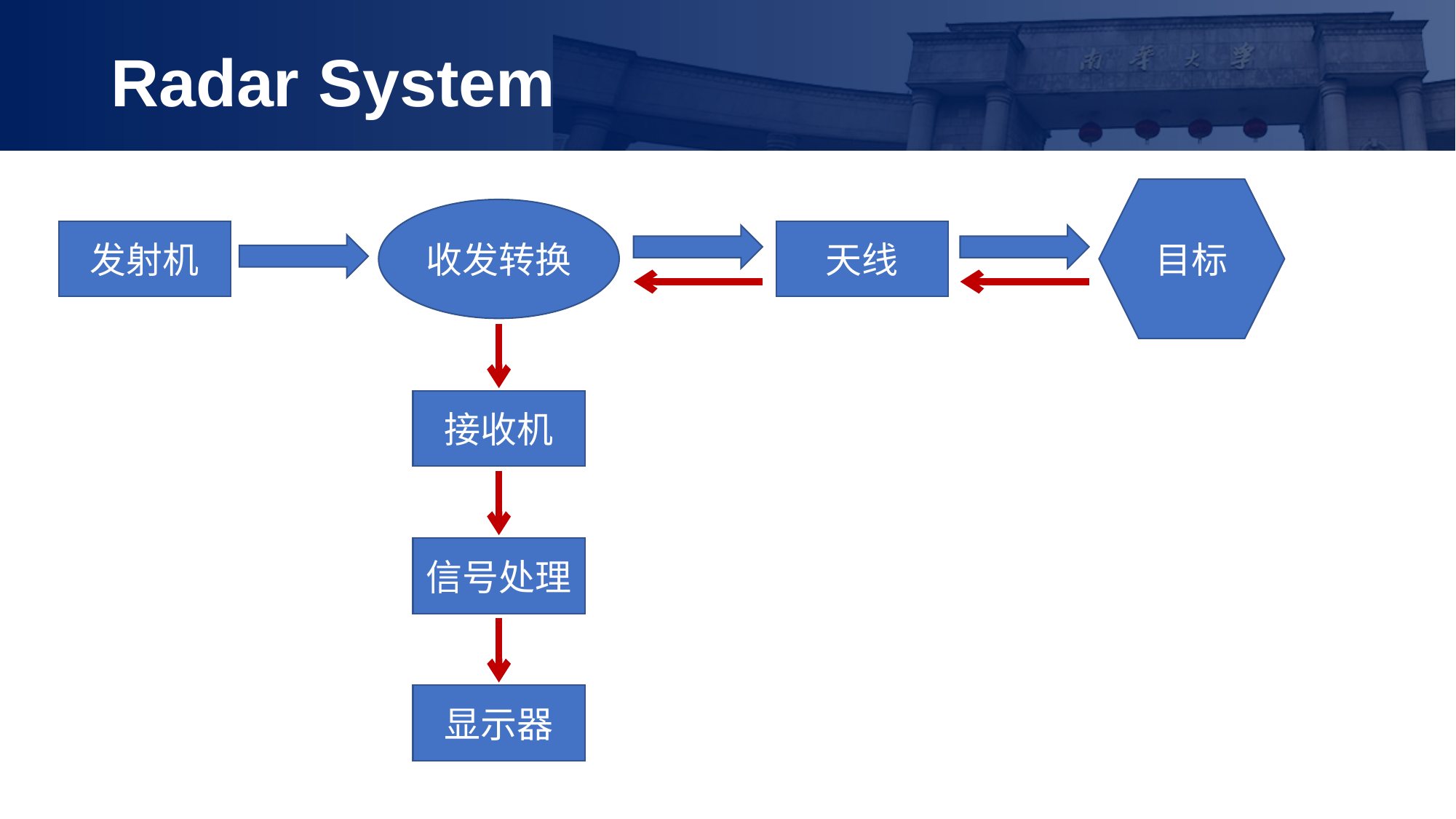

Radar System
目标
收发转换
发射机
天线

接收机
信号处理
显示器